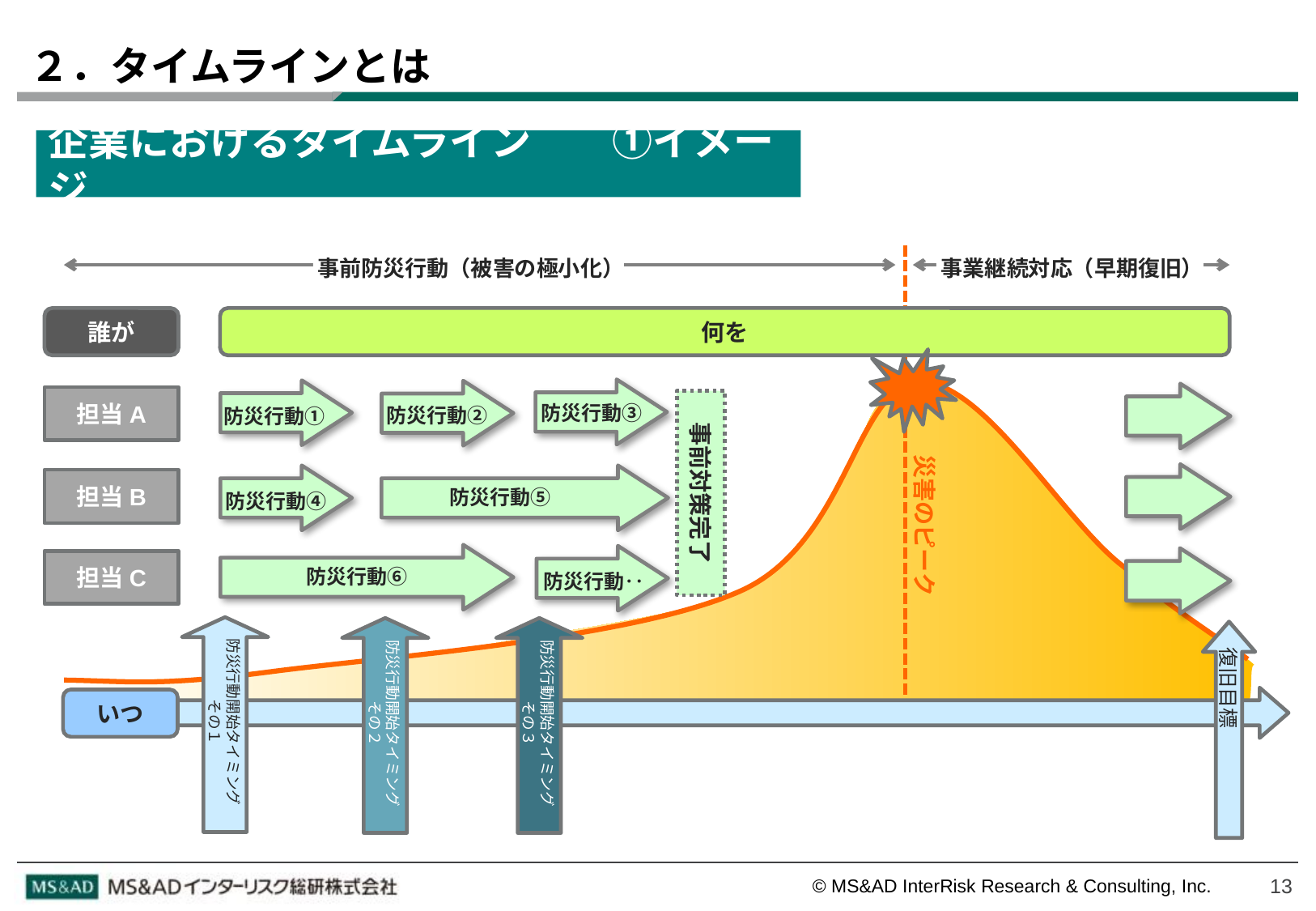

# ２．タイムラインとは
企業におけるタイムライン　　①イメージ

事前防災行動（被害の極小化）
事業継続対応（早期復旧）
誰が
何を

担当A
事前対策完了
防災行動③
防災行動②
防災行動①
災害のピーク

担当B
防災行動⑤
防災行動④

担当C
防災行動⑥
防災行動‥
防災行動開始タイミング
その１
防災行動開始タイミング
その２
防災行動開始タイミング
その３
復旧目標

いつ
13